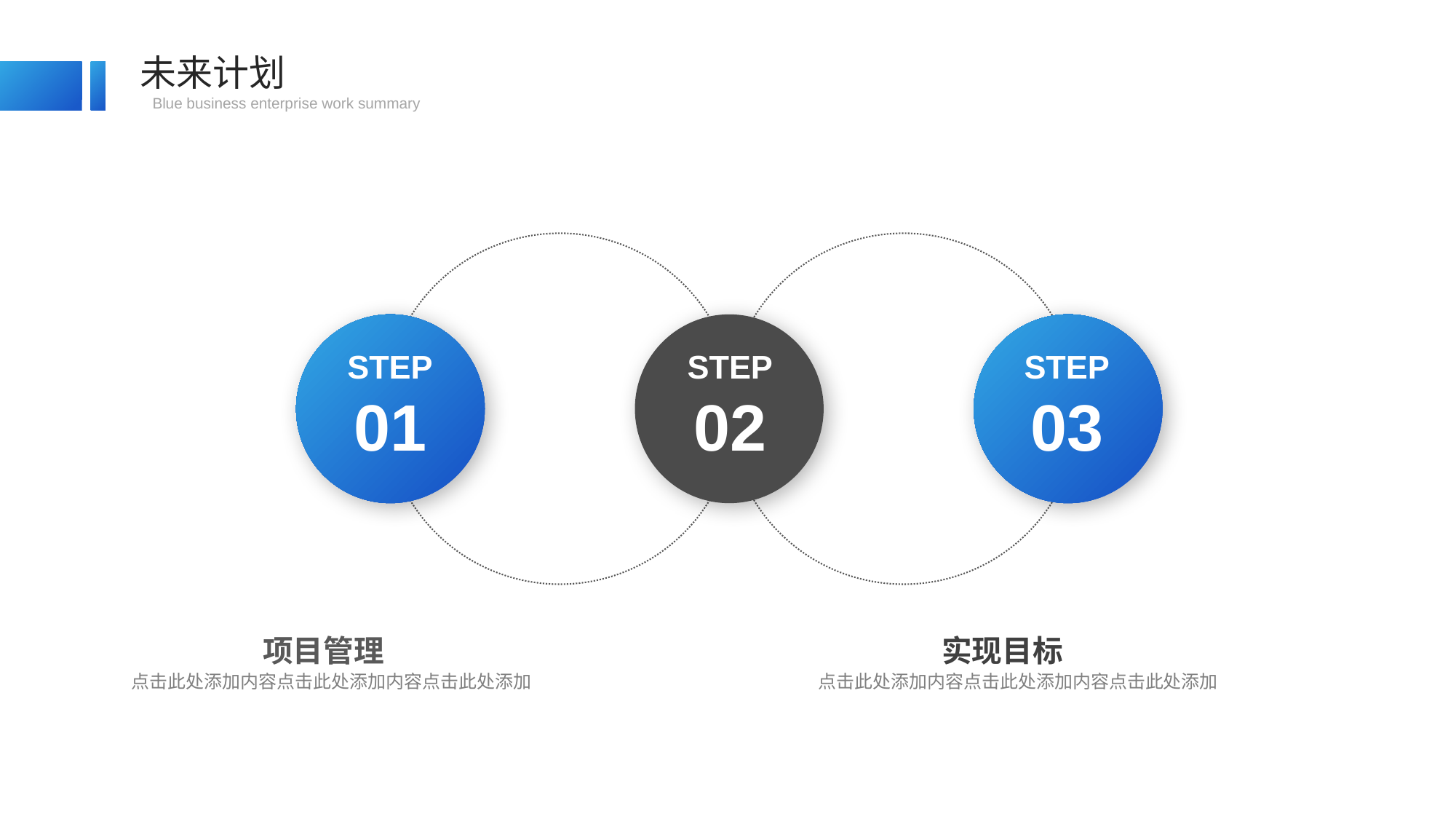

未来计划
Blue business enterprise work summary

STEP
01
STEP
02
STEP
03
项目管理
实现目标
点击此处添加内容点击此处添加内容点击此处添加
点击此处添加内容点击此处添加内容点击此处添加